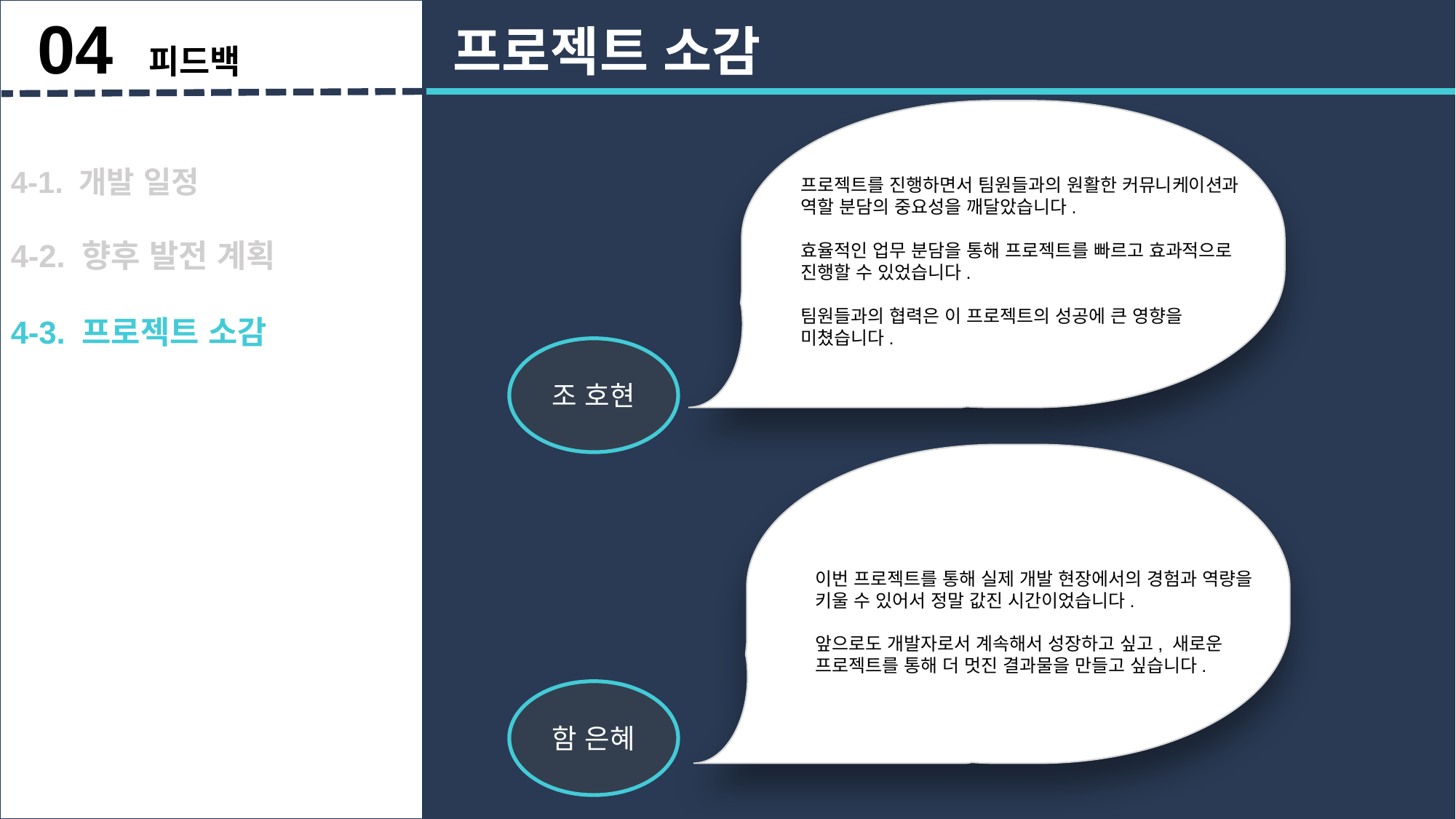

04 피드백
프로젝트 소감

4-1. 개발 일정

4-2. 향후 발전 계획

4-3. 프로젝트 소감
프로젝트를 진행하면서 팀원들과의 원활한 커뮤니케이션과 역할 분담의 중요성을 깨달았습니다.

효율적인 업무 분담을 통해 프로젝트를 빠르고 효과적으로 진행할 수 있었습니다.

팀원들과의 협력은 이 프로젝트의 성공에 큰 영향을 미쳤습니다.
조 호현

이번 프로젝트를 통해 실제 개발 현장에서의 경험과 역량을 키울 수 있어서 정말 값진 시간이었습니다.

앞으로도 개발자로서 계속해서 성장하고 싶고, 새로운 프로젝트를 통해 더 멋진 결과물을 만들고 싶습니다.

함 은혜